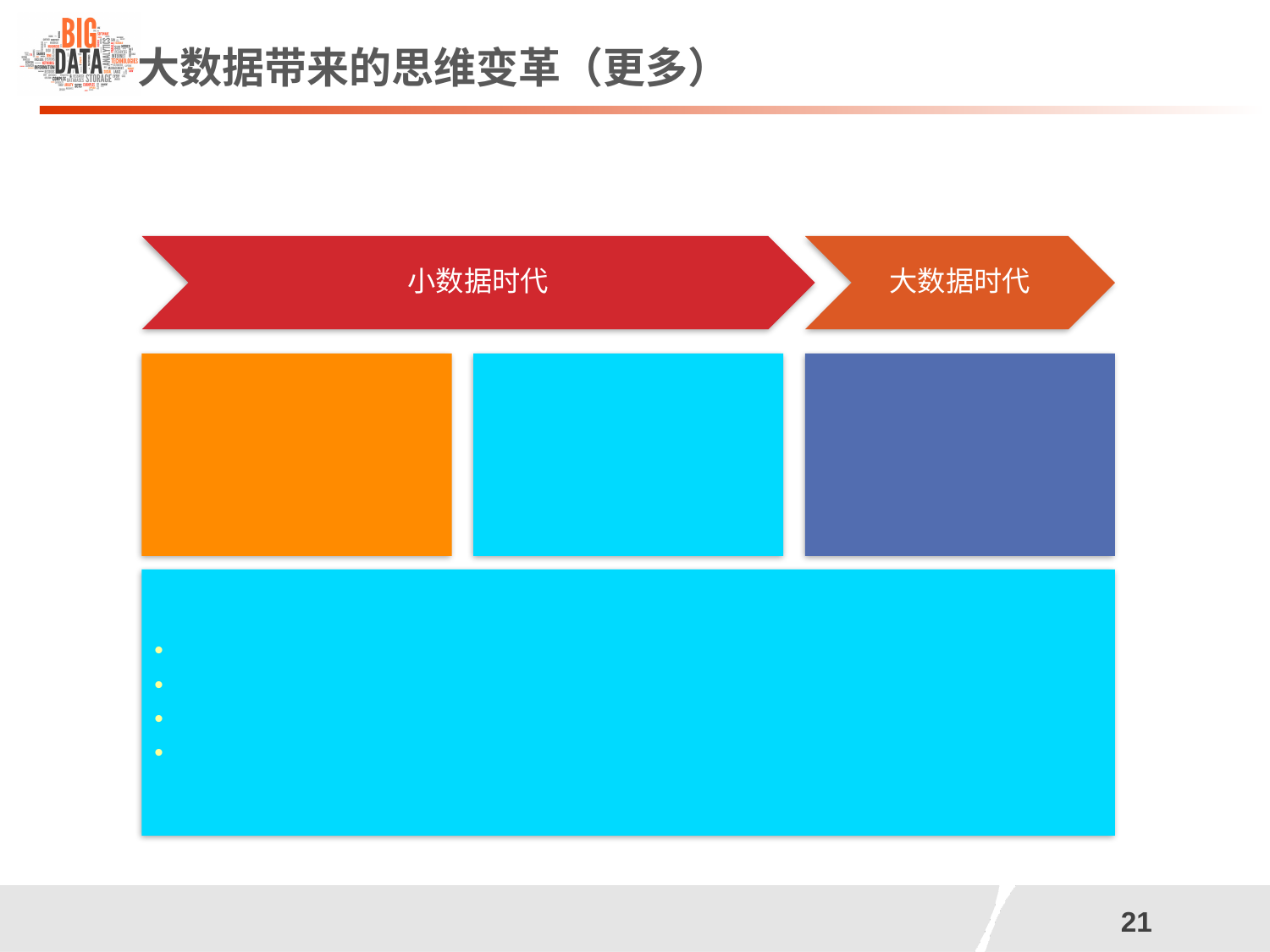

# 大数据带来的思维变革（更多）
小数据时代
大数据时代
人口大普查
全数据模式
随机采样
样本模式
大数据应用
全数据模式
人口大普查是一种耗时耗费的工程，一般是以十年为单位；
各国每年需要进行几百次的小规模人口调查，采取随机采样分析的方式，这是一种样本模式；
源于实用并且很好的创新！
随机采样分析是小数据时代的产物；